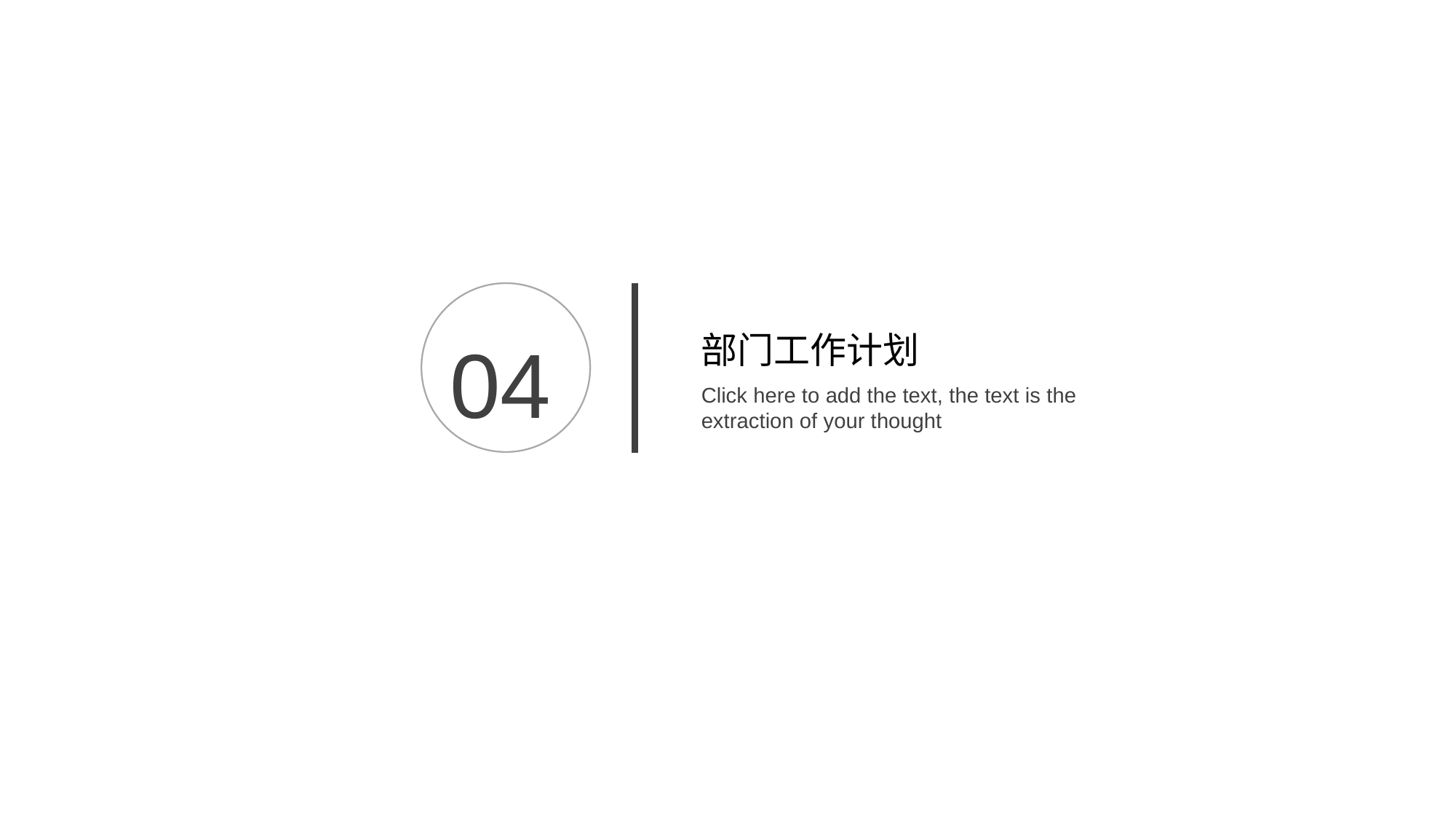

04

部门工作计划
Click here to add the text, the text is the extraction of your thought